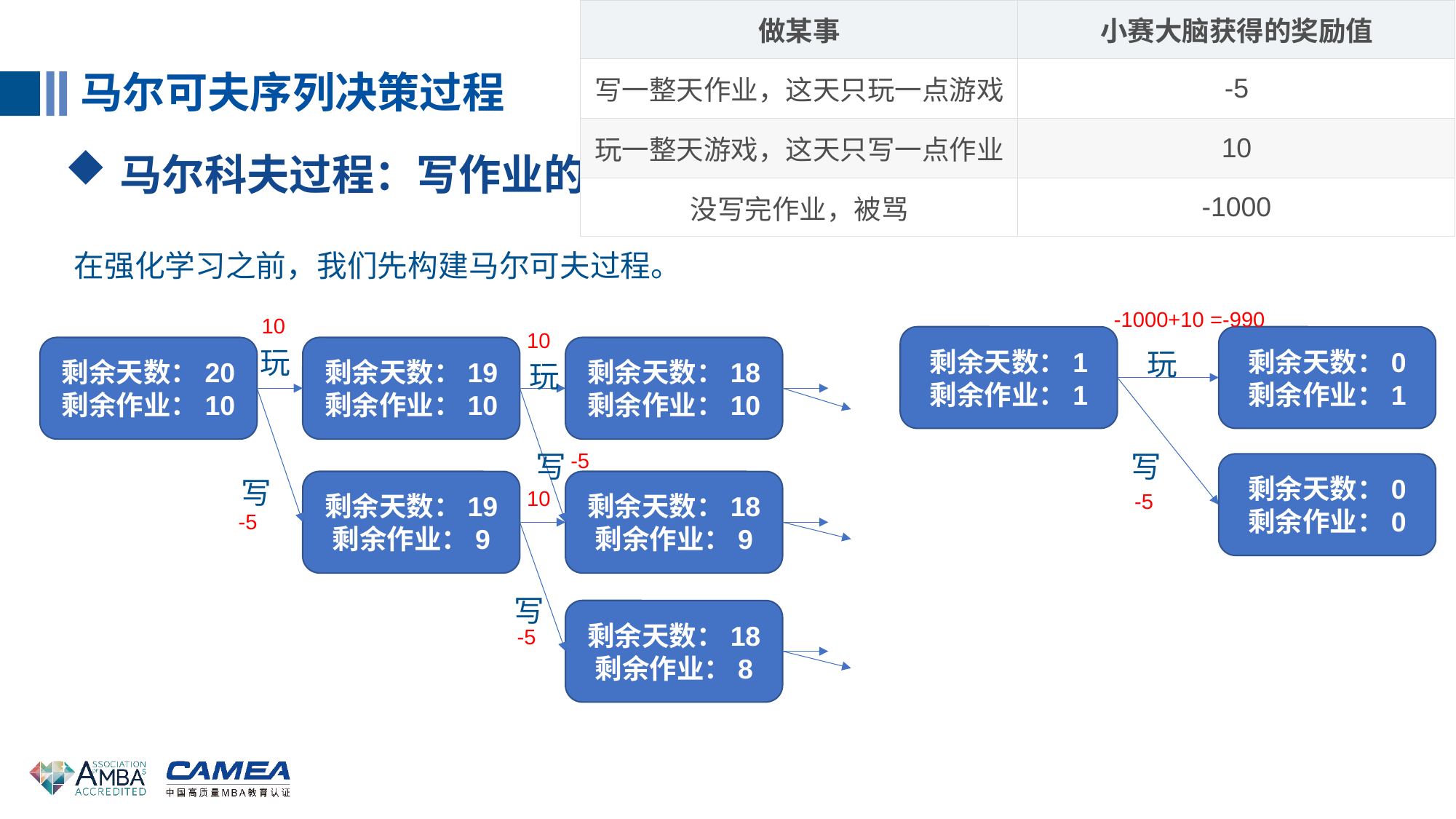

| 做某事 | 小赛大脑获得的奖励值 |
| --- | --- |
| 写一整天作业，这天只玩一点游戏 | -5 |
| 玩一整天游戏，这天只写一点作业 | 10 |
| 没写完作业，被骂 | -1000 |
马尔可夫序列决策过程

马尔科夫过程：写作业的例子
在强化学习之前，我们先构建马尔可夫过程。
-1000+10 =-990
10
10
玩
玩
剩余天数：1
剩余作业：1
剩余天数：0
剩余作业：1
玩
剩余天数：19
剩余作业：10
剩余天数：18
剩余作业：10
剩余天数：20
剩余作业：10
写
写
-5
写
剩余天数：0
剩余作业：0
10
-5
剩余天数：19
剩余作业：9
剩余天数：18
剩余作业：9
-5
写
剩余天数：18
剩余作业：8
-5